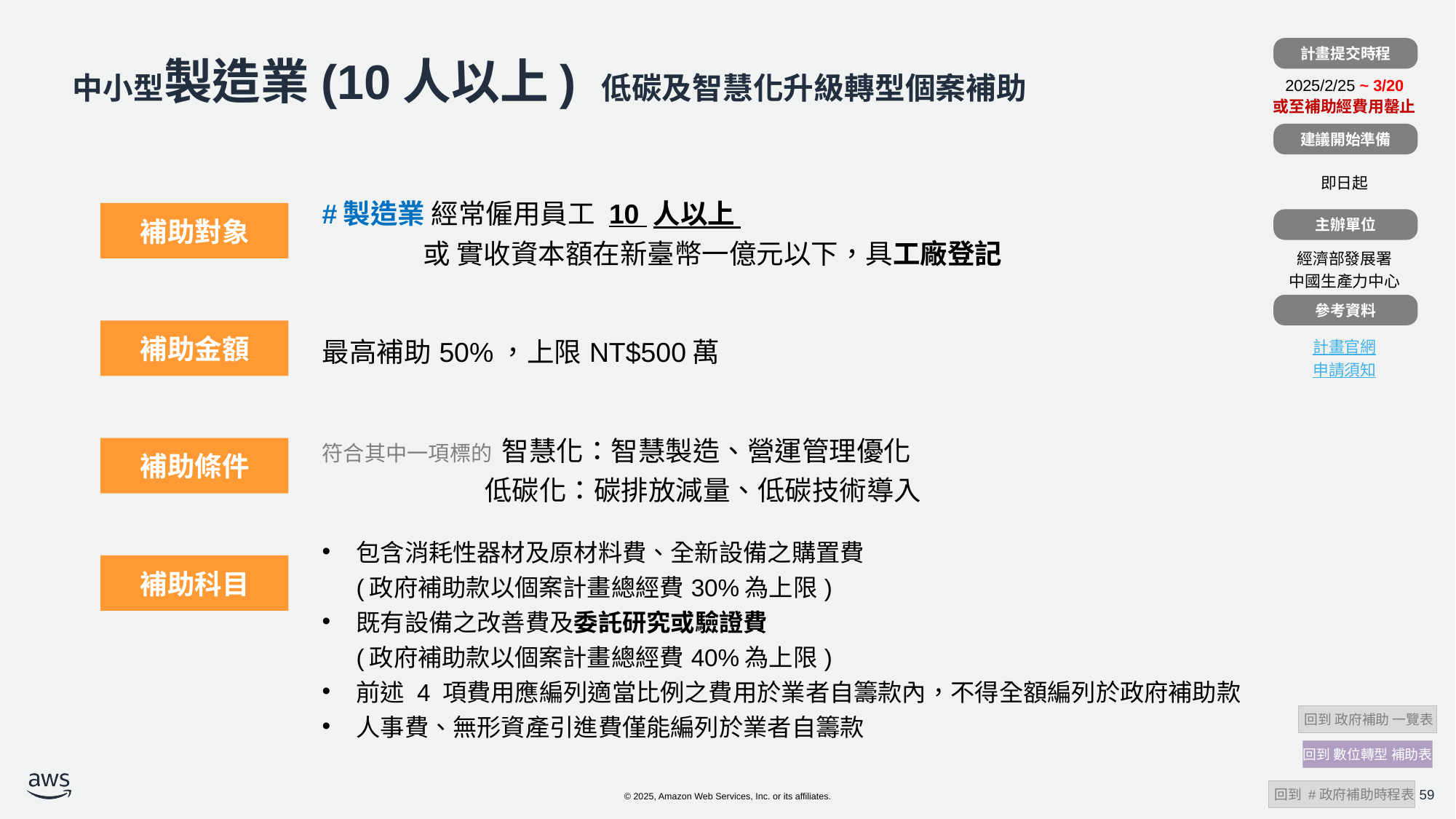

計畫提交時程
|  |
| --- |
| 2025/2/25 ~ 3/20 或至補助經費用罄止 |
|  |
| 即日起 |
|  |
| 經濟部發展署 中國生產力中心 |
|  |
| 計畫官網 申請須知 |
# 中小型製造業(10人以上) 低碳及智慧化升級轉型個案補助
建議開始準備
| 計畫補助對象 | #製造業 經常僱用員工 10 人以上 或 實收資本額在新臺幣一億元以下，具工廠登記 |
| --- | --- |
| 計畫補助金額 | 最高補助50%，上限NT$500萬 |
| 計畫補助條件 | 符合其中一項標的 智慧化：智慧製造、營運管理優化 低碳化：碳排放減量、低碳技術導入 |
|  | 包含消耗性器材及原材料費、全新設備之購置費 (政府補助款以個案計畫總經費30%為上限) 既有設備之改善費及委託研究或驗證費 (政府補助款以個案計畫總經費40%為上限) 前述 4 項費用應編列適當比例之費用於業者自籌款內，不得全額編列於政府補助款 人事費、無形資產引進費僅能編列於業者自籌款 |
補助對象
主辦單位
參考資料
補助金額
補助條件
補助科目
 回到 政府補助 一覽表
回到 數位轉型 補助表
 回到 #政府補助時程表
59